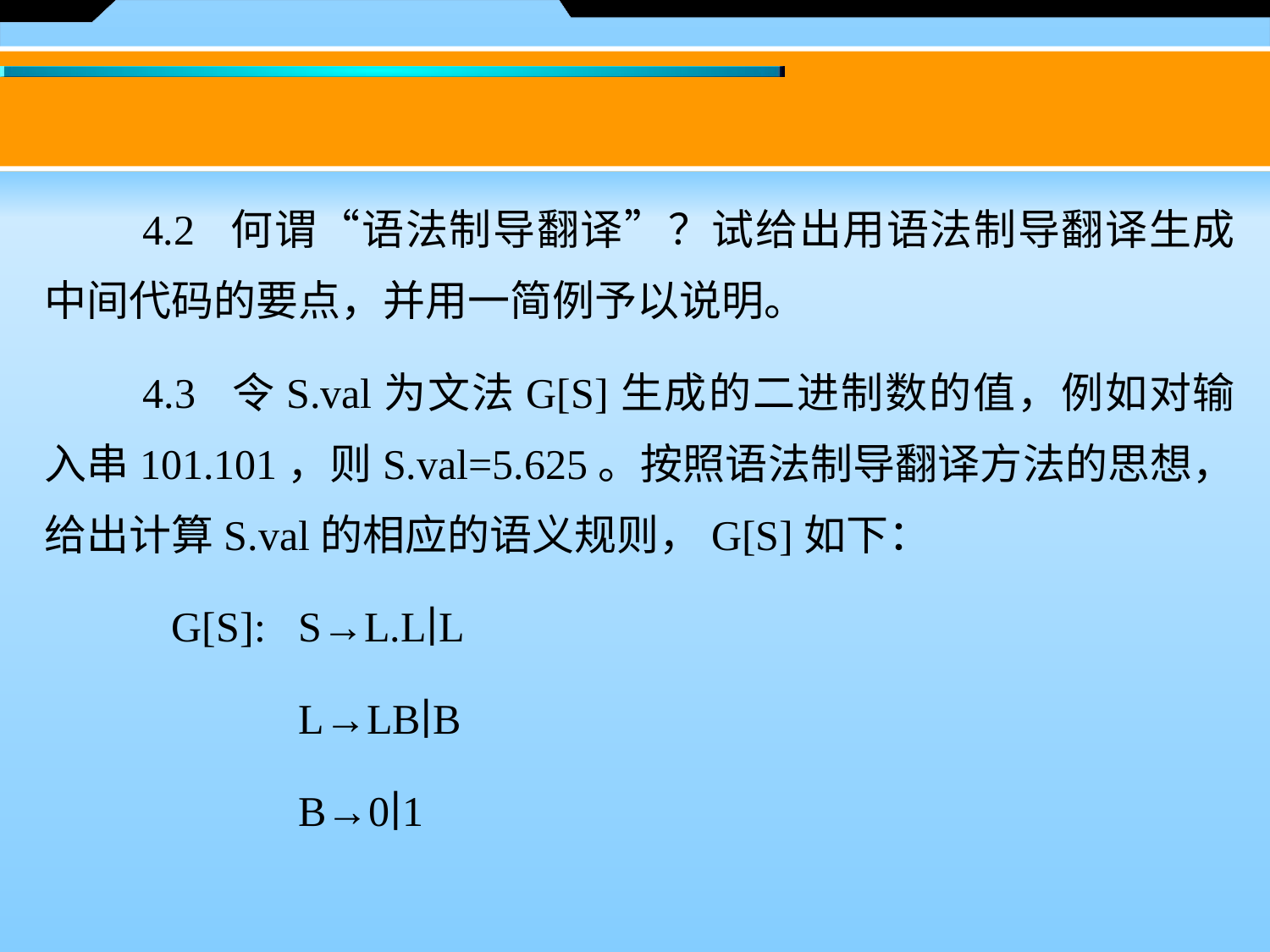

4.2  何谓“语法制导翻译”？试给出用语法制导翻译生成中间代码的要点，并用一简例予以说明。
　　4.3  令S.val为文法G[S]生成的二进制数的值，例如对输入串101.101，则S.val=5.625。按照语法制导翻译方法的思想，给出计算S.val的相应的语义规则，G[S]如下：
  	G[S]:	S→L.L∣L
		L→LB∣B
		B→0∣1